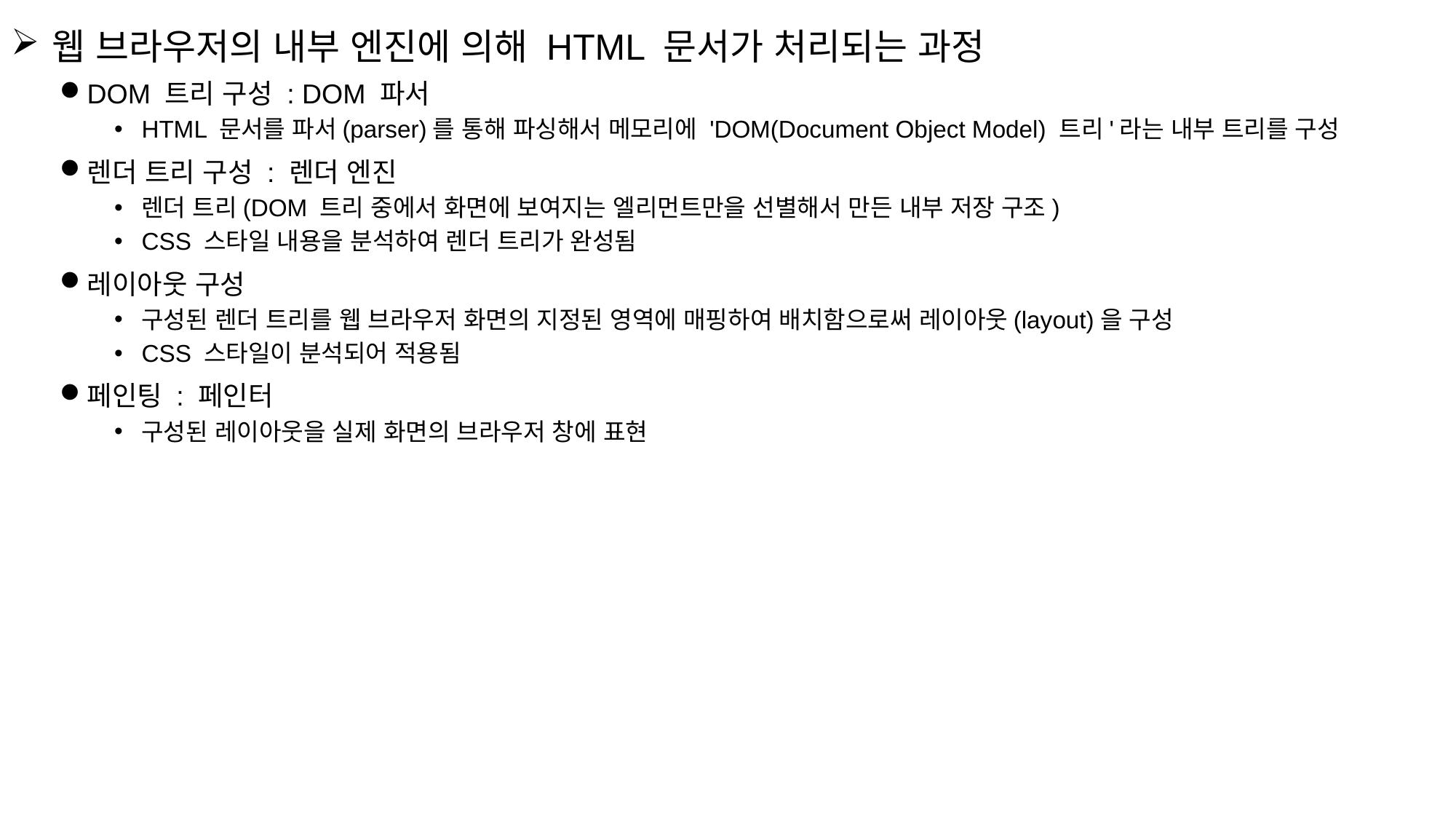

웹 브라우저의 내부 엔진에 의해 HTML 문서가 처리되는 과정
DOM 트리 구성 : DOM 파서
HTML 문서를 파서(parser)를 통해 파싱해서 메모리에 'DOM(Document Object Model) 트리'라는 내부 트리를 구성
렌더 트리 구성 : 렌더 엔진
렌더 트리(DOM 트리 중에서 화면에 보여지는 엘리먼트만을 선별해서 만든 내부 저장 구조)
CSS 스타일 내용을 분석하여 렌더 트리가 완성됨
레이아웃 구성
구성된 렌더 트리를 웹 브라우저 화면의 지정된 영역에 매핑하여 배치함으로써 레이아웃(layout)을 구성
CSS 스타일이 분석되어 적용됨
페인팅 : 페인터
구성된 레이아웃을 실제 화면의 브라우저 창에 표현